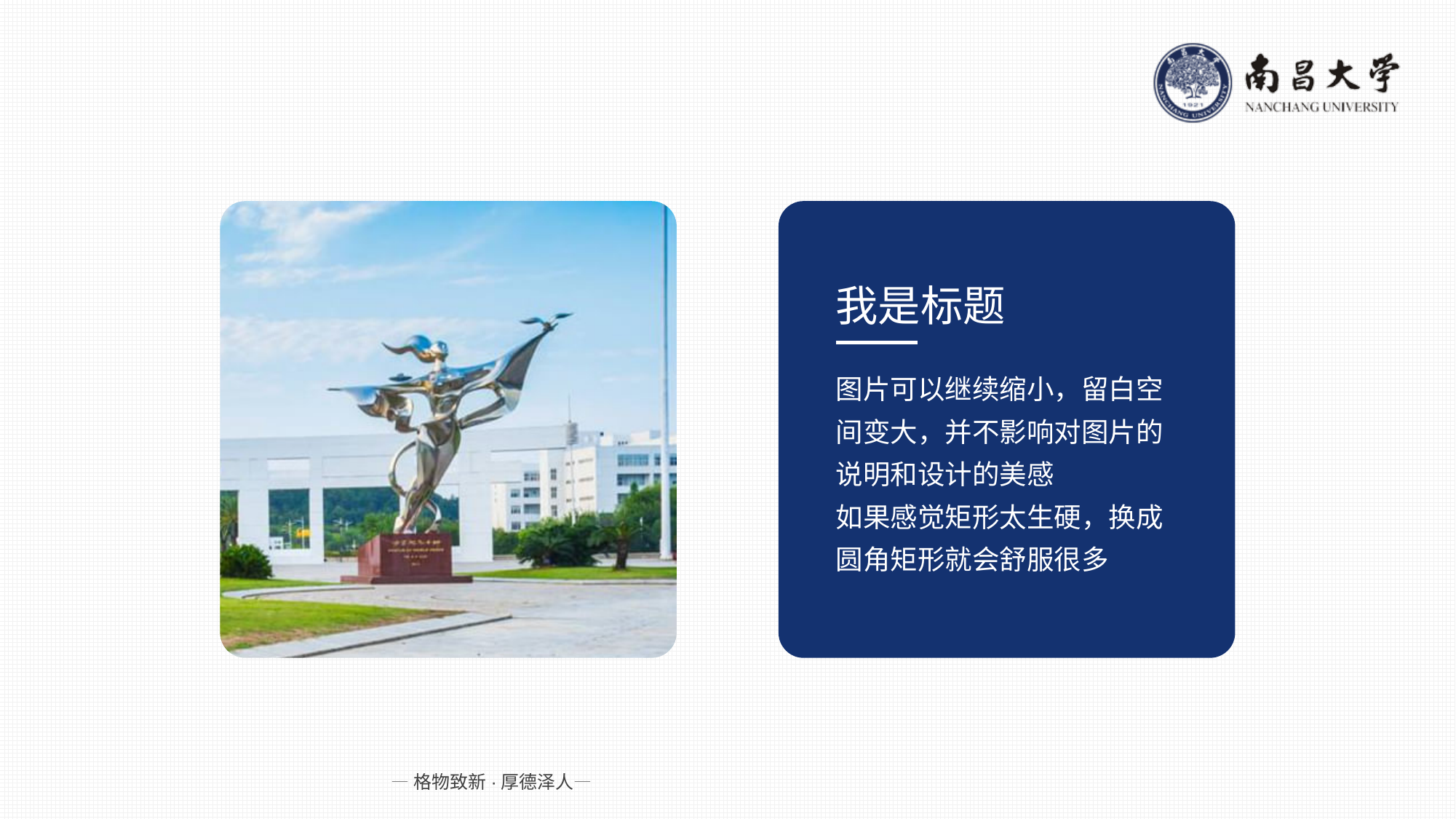

我是标题
图片可以继续缩小，留白空间变大，并不影响对图片的说明和设计的美感
如果感觉矩形太生硬，换成圆角矩形就会舒服很多